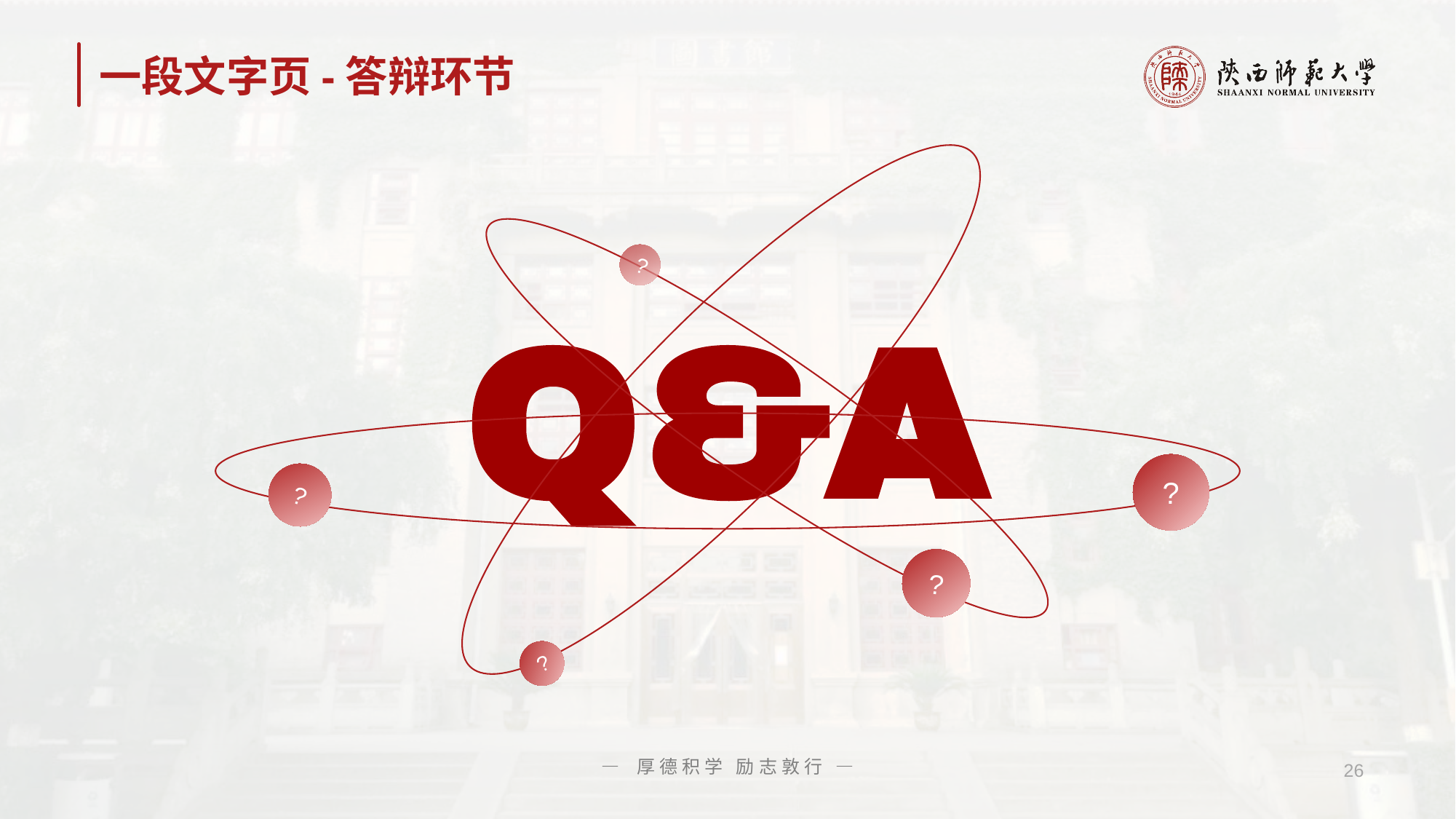

# 一段文字页-答辩环节
?
Q&A

?
?
?
?
— 厚德积学 励志敦行 —
26